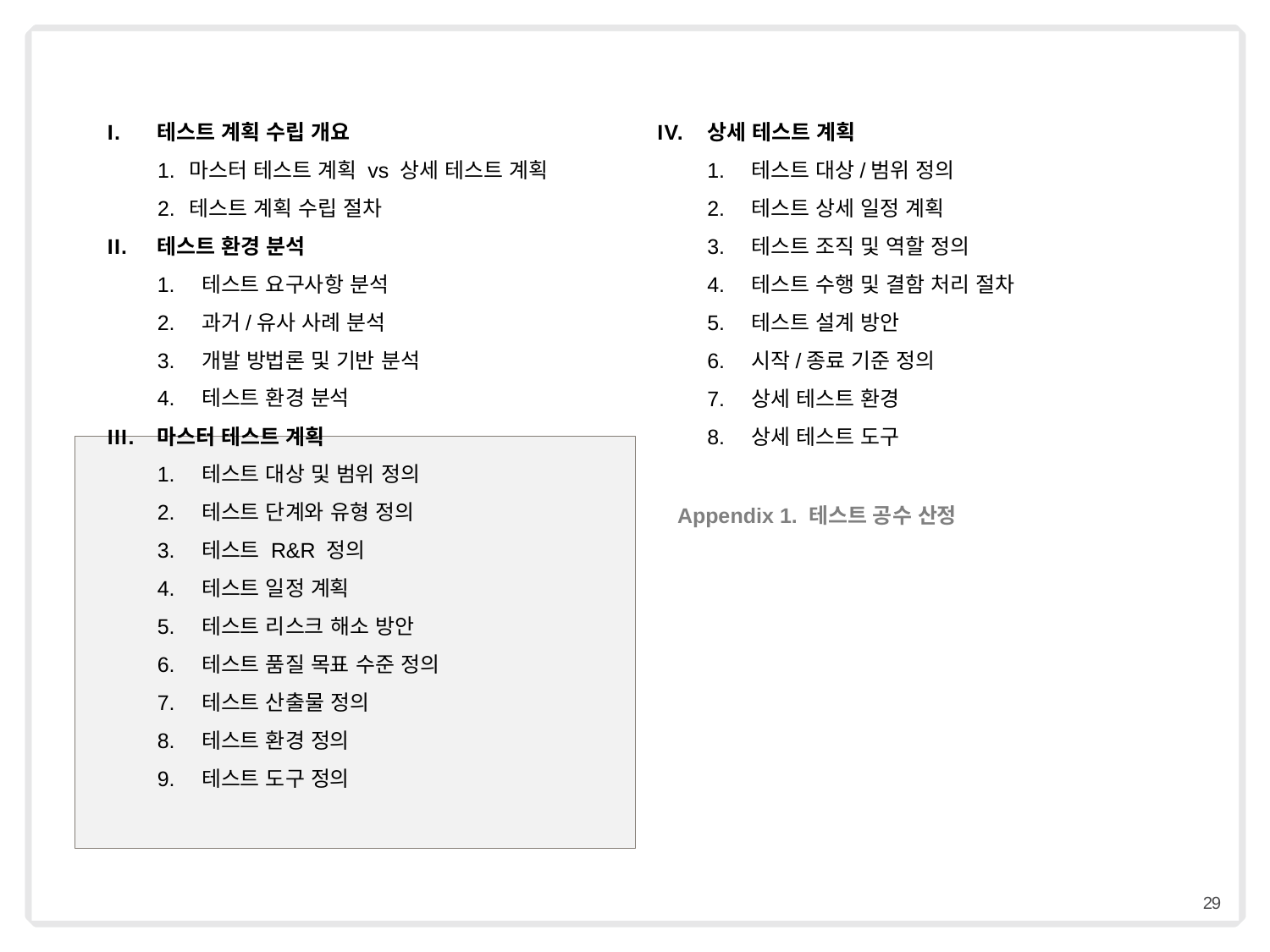

테스트 계획 수립 개요
마스터 테스트 계획 vs 상세 테스트 계획
테스트 계획 수립 절차
테스트 환경 분석
테스트 요구사항 분석
과거/유사 사례 분석
개발 방법론 및 기반 분석
테스트 환경 분석
마스터 테스트 계획
테스트 대상 및 범위 정의
테스트 단계와 유형 정의
테스트 R&R 정의
테스트 일정 계획
테스트 리스크 해소 방안
테스트 품질 목표 수준 정의
테스트 산출물 정의
테스트 환경 정의
테스트 도구 정의
상세 테스트 계획
테스트 대상/범위 정의
테스트 상세 일정 계획
테스트 조직 및 역할 정의
테스트 수행 및 결함 처리 절차
테스트 설계 방안
시작/종료 기준 정의
상세 테스트 환경
상세 테스트 도구

Appendix 1. 테스트 공수 산정